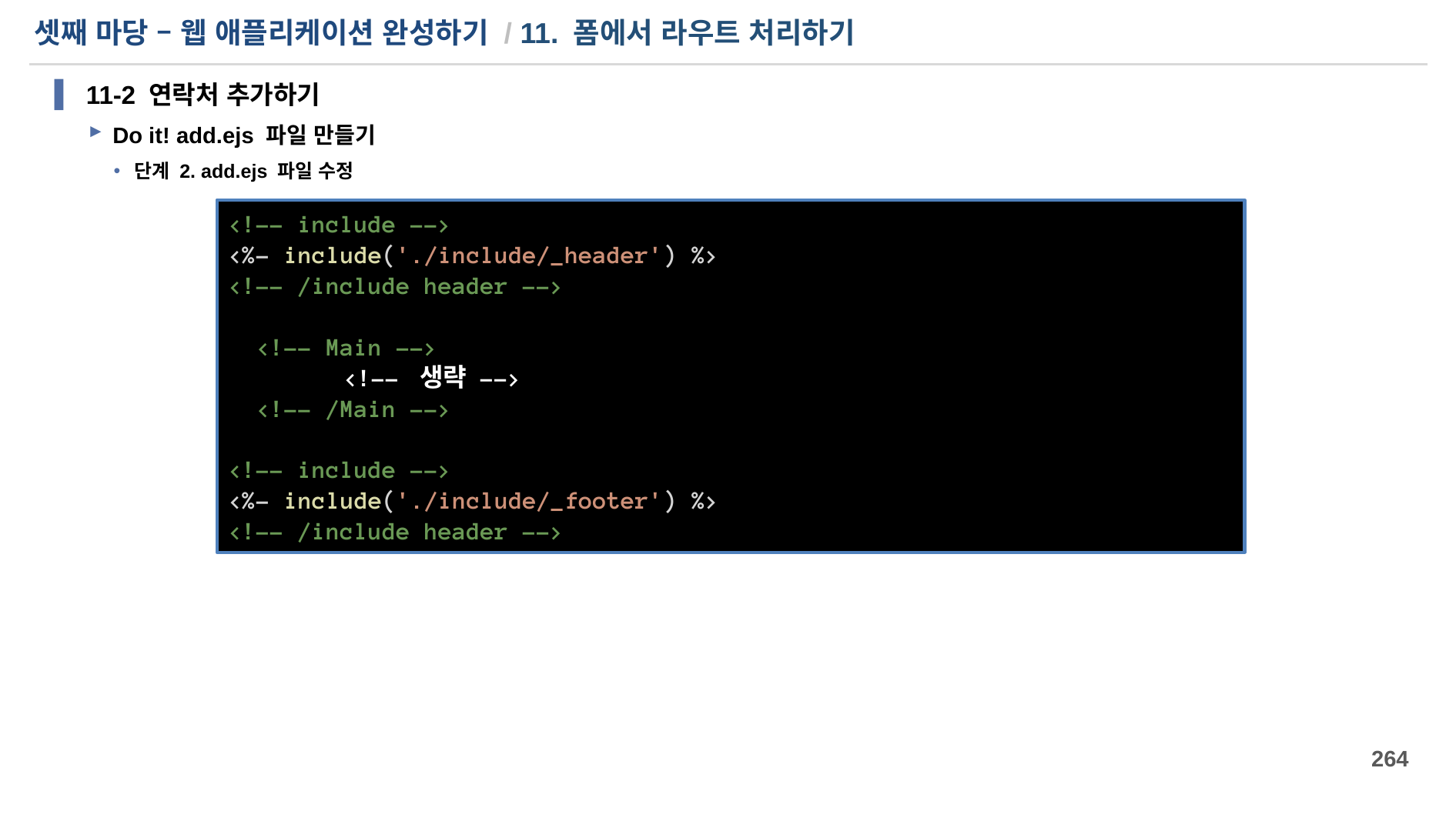

# 셋째 마당 – 웹 애플리케이션 완성하기 / 11. 폼에서 라우트 처리하기
11-2 연락처 추가하기
Do it! add.ejs 파일 만들기
단계 2. add.ejs 파일 수정

<!-- include -->
<%- include('./include/_header') %>
<!-- /include header -->

  <!-- Main -->
	<!-- 생략 -->
  <!-- /Main -->
<!-- include -->
<%- include('./include/_footer') %>
<!-- /include header -->
264